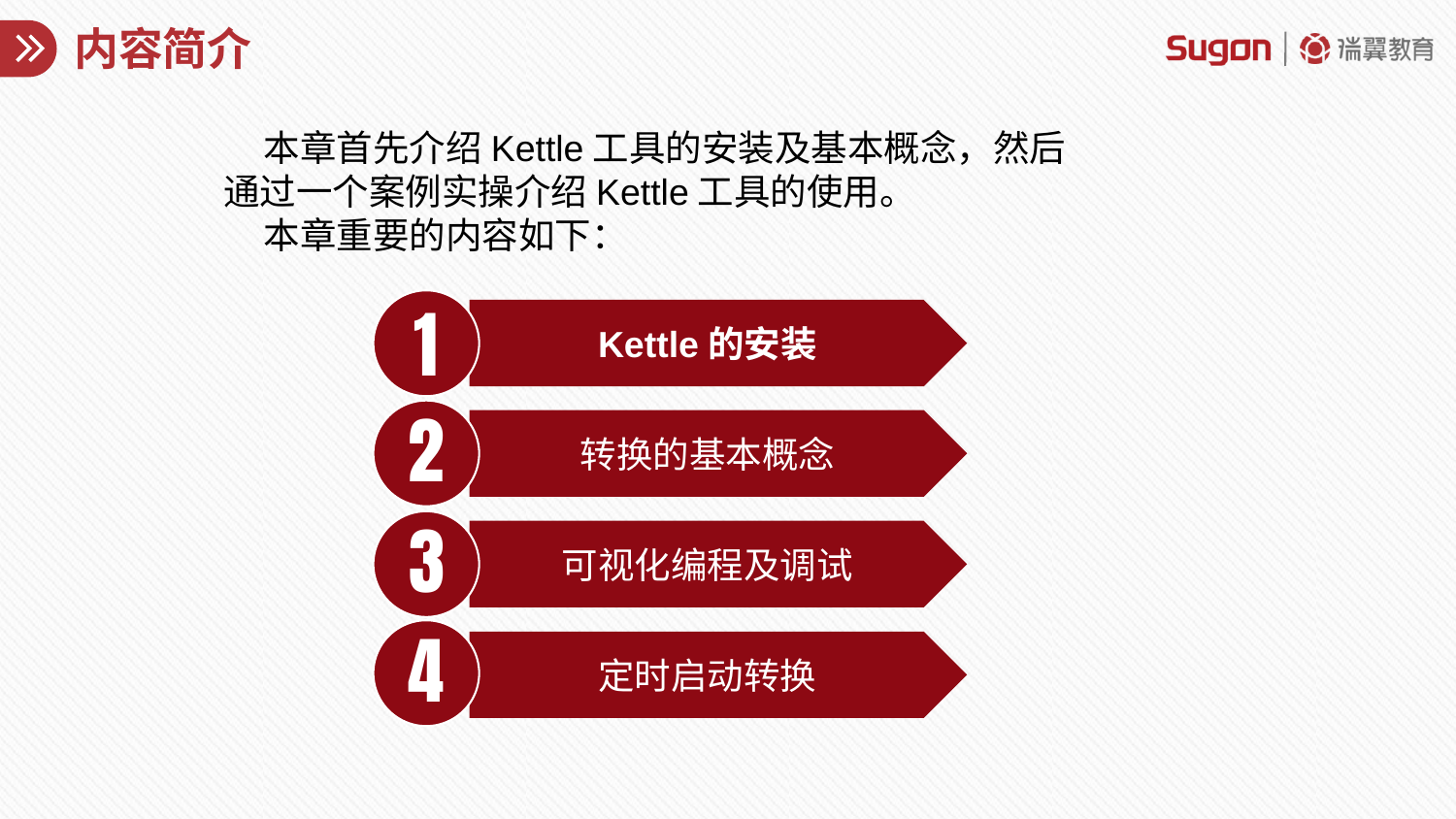

# 内容简介
本章首先介绍Kettle工具的安装及基本概念，然后通过一个案例实操介绍Kettle工具的使用。
本章重要的内容如下：

1
Kettle的安装

2
Kettle的安装
转换的基本概念

3
可视化编程及调试

4
定时启动转换
Kettle的安装